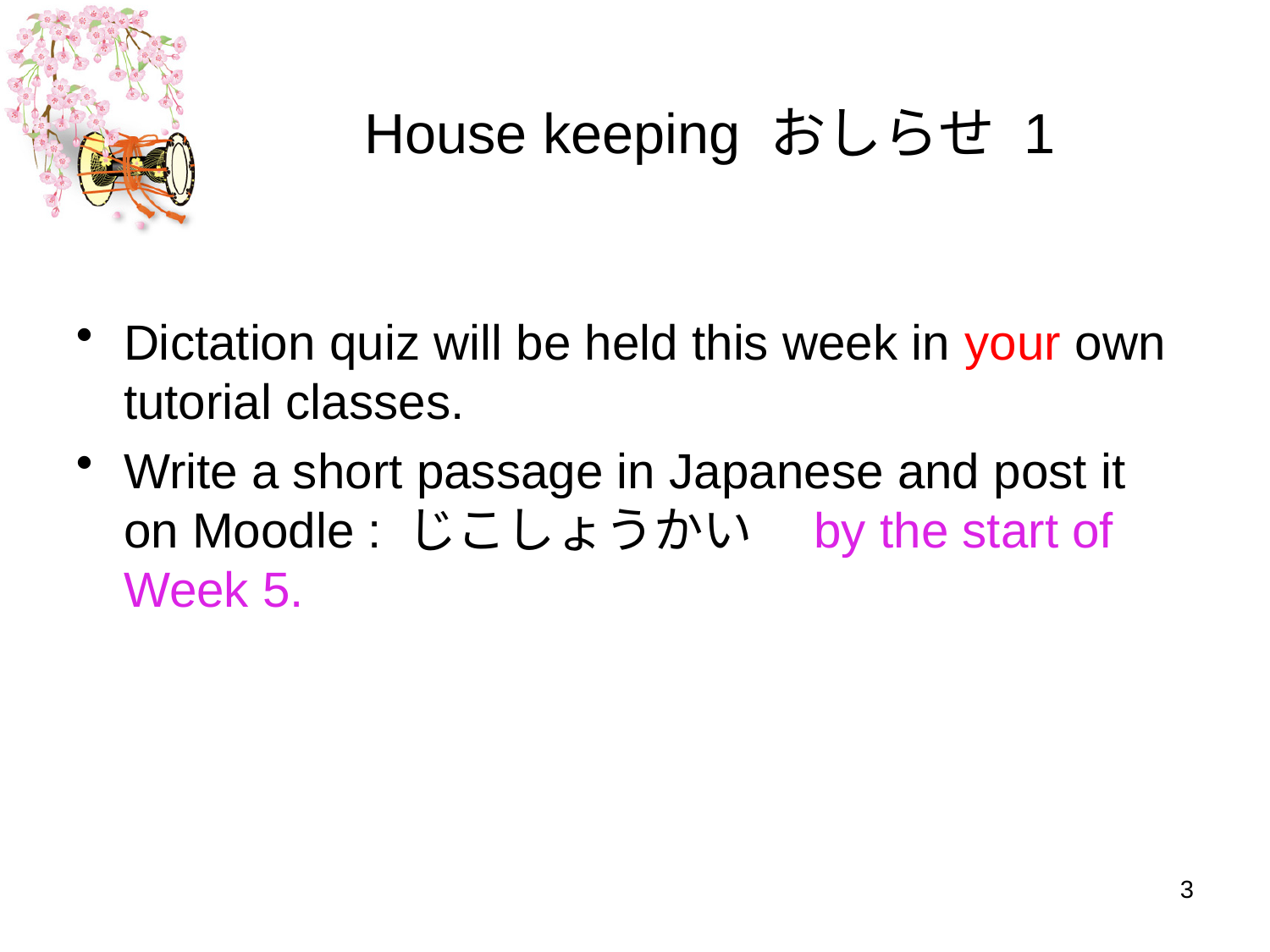

# House keeping おしらせ 1
Dictation quiz will be held this week in your own tutorial classes.
Write a short passage in Japanese and post it on Moodle : じこしょうかい　by the start of Week 5.
3